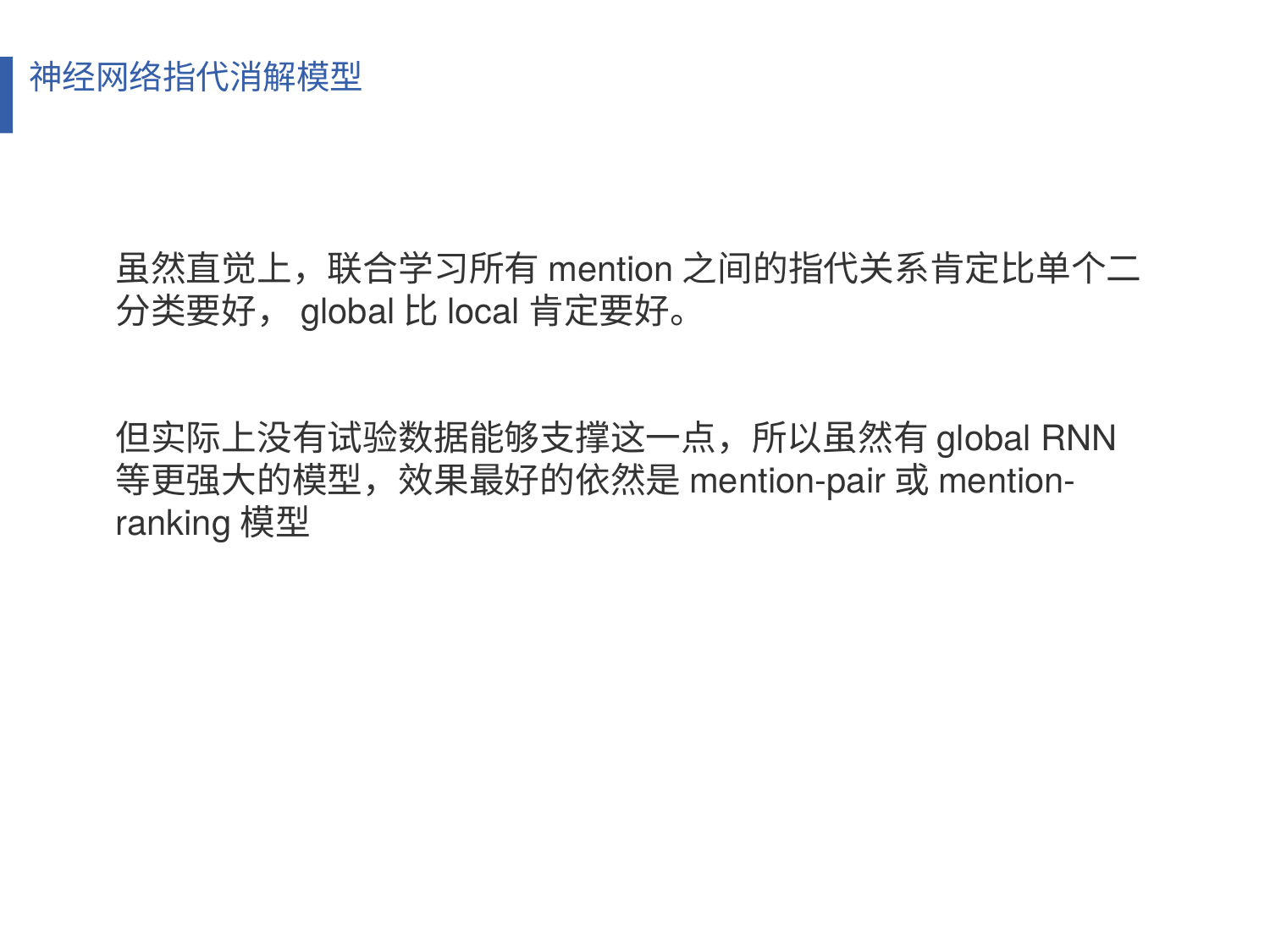

神经网络指代消解模型

虽然直觉上，联合学习所有mention之间的指代关系肯定比单个二分类要好，global比local肯定要好。

但实际上没有试验数据能够支撑这一点，所以虽然有global RNN等更强大的模型，效果最好的依然是mention-pair或mention-ranking模型